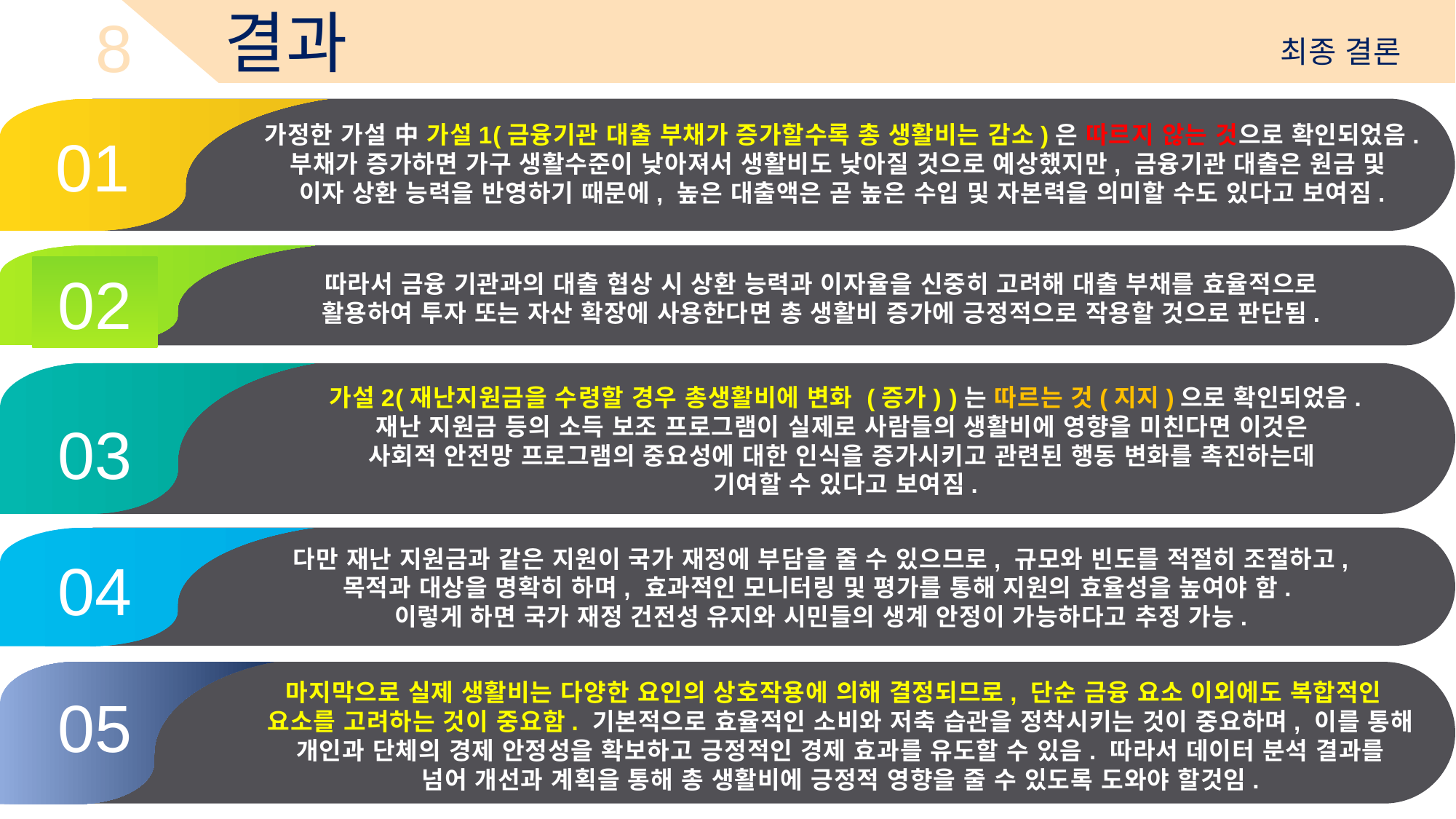

8

결과
최종 결론

01

가정한 가설 中 가설1(금융기관 대출 부채가 증가할수록 총 생활비는 감소)은 따르지 않는 것으로 확인되었음.
부채가 증가하면 가구 생활수준이 낮아져서 생활비도 낮아질 것으로 예상했지만, 금융기관 대출은 원금 및
이자 상환 능력을 반영하기 때문에, 높은 대출액은 곧 높은 수입 및 자본력을 의미할 수도 있다고 보여짐.

02

따라서 금융 기관과의 대출 협상 시 상환 능력과 이자율을 신중히 고려해 대출 부채를 효율적으로
활용하여 투자 또는 자산 확장에 사용한다면 총 생활비 증가에 긍정적으로 작용할 것으로 판단됨.

03
가설2(재난지원금을 수령할 경우 총생활비에 변화 (증가) )는 따르는 것(지지)으로 확인되었음.
재난 지원금 등의 소득 보조 프로그램이 실제로 사람들의 생활비에 영향을 미친다면 이것은
사회적 안전망 프로그램의 중요성에 대한 인식을 증가시키고 관련된 행동 변화를 촉진하는데
기여할 수 있다고 보여짐.

04

다만 재난 지원금과 같은 지원이 국가 재정에 부담을 줄 수 있으므로, 규모와 빈도를 적절히 조절하고,
목적과 대상을 명확히 하며, 효과적인 모니터링 및 평가를 통해 지원의 효율성을 높여야 함.
이렇게 하면 국가 재정 건전성 유지와 시민들의 생계 안정이 가능하다고 추정 가능.
05

마지막으로 실제 생활비는 다양한 요인의 상호작용에 의해 결정되므로, 단순 금융 요소 이외에도 복합적인
 요소를 고려하는 것이 중요함. 기본적으로 효율적인 소비와 저축 습관을 정착시키는 것이 중요하며, 이를 통해
 개인과 단체의 경제 안정성을 확보하고 긍정적인 경제 효과를 유도할 수 있음. 따라서 데이터 분석 결과를
 넘어 개선과 계획을 통해 총 생활비에 긍정적 영향을 줄 수 있도록 도와야 할것임.